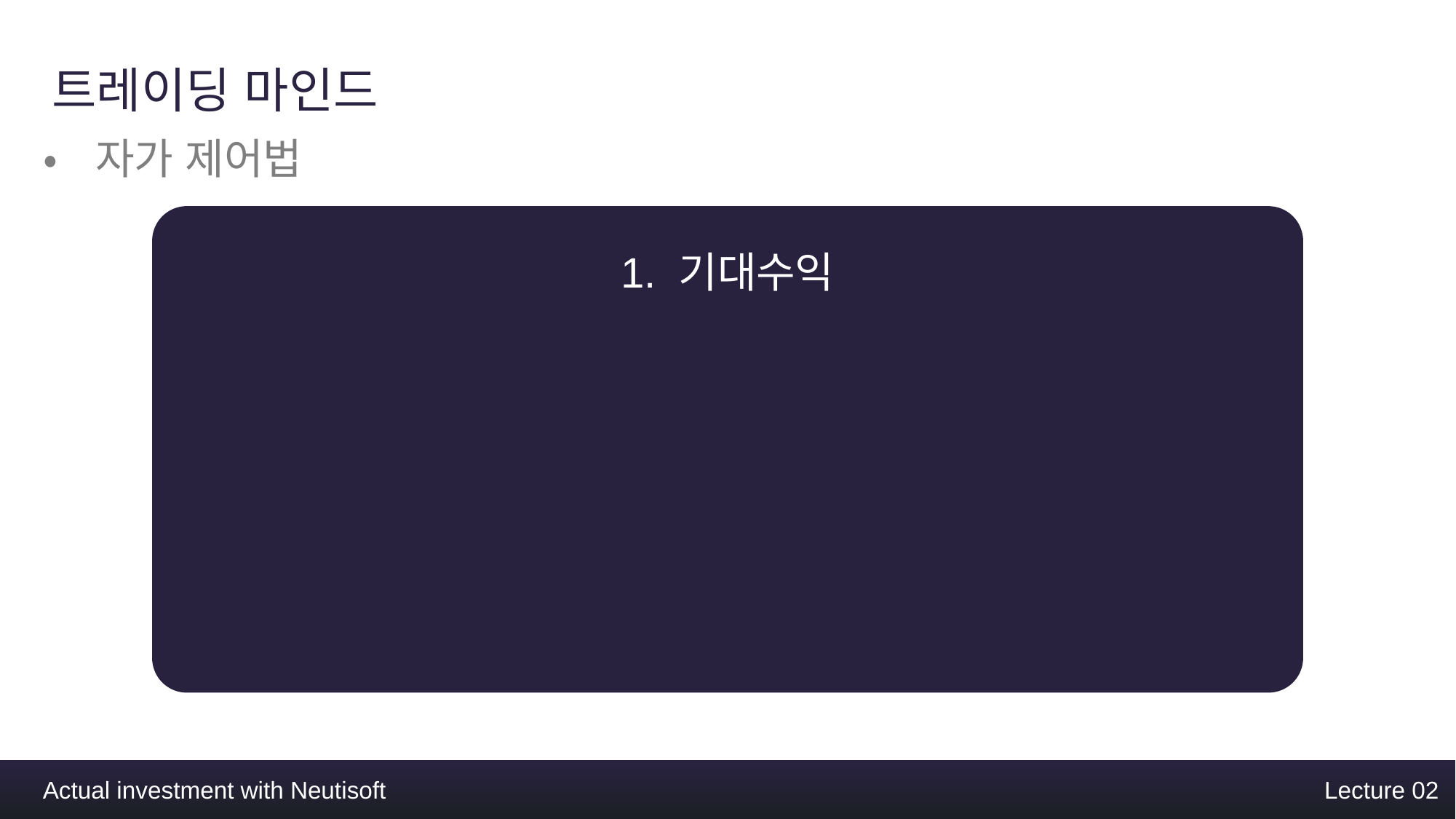

트레이딩 마인드
•자가 제어법

1. 기대수익

Actual investment with Neutisoft
Lecture 02